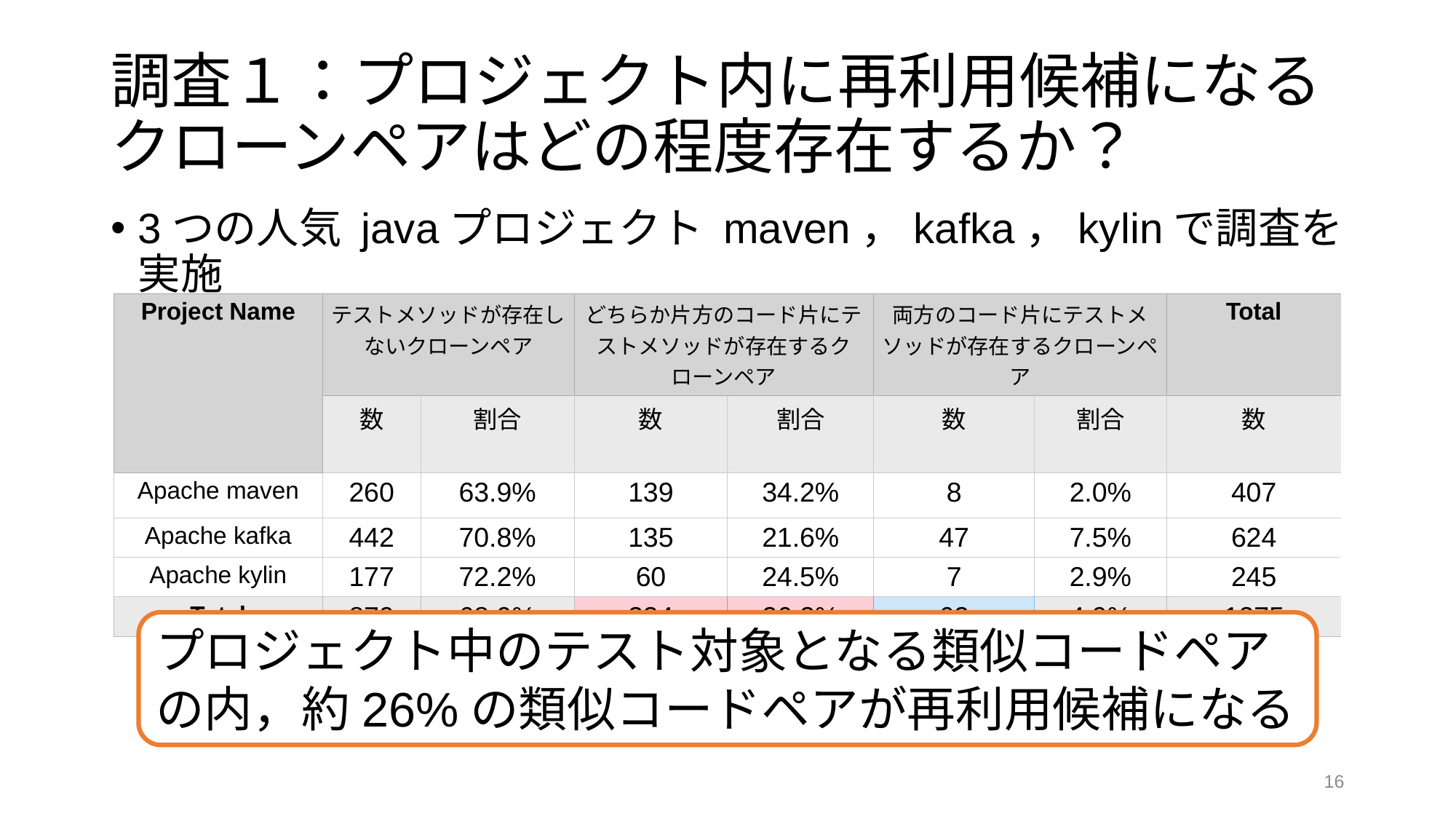

# 調査１：プロジェクト内に再利用候補になるクローンペアはどの程度存在するか？
3つの人気 javaプロジェクト maven，kafka，kylinで調査を実施
| Project Name | テストメソッドが存在しないクローンペア |  | どちらか片方のコード片にテストメソッドが存在するクローンペア |  | 両方のコード片にテストメソッドが存在するクローンペア |  | Total |
| --- | --- | --- | --- | --- | --- | --- | --- |
|  | 数 | 割合 | 数 | 割合 | 数 | 割合 | 数 |
| Apache maven | 260 | 63.9% | 139 | 34.2% | 8 | 2.0% | 407 |
| Apache kafka | 442 | 70.8% | 135 | 21.6% | 47 | 7.5% | 624 |
| Apache kylin | 177 | 72.2% | 60 | 24.5% | 7 | 2.9% | 245 |
| Total | 879 | 68.9% | 334 | 26.2% | 62 | 4.9% | 1275 |
プロジェクト中のテスト対象となる類似コードペアの内，約26%の類似コードペアが再利用候補になる
16